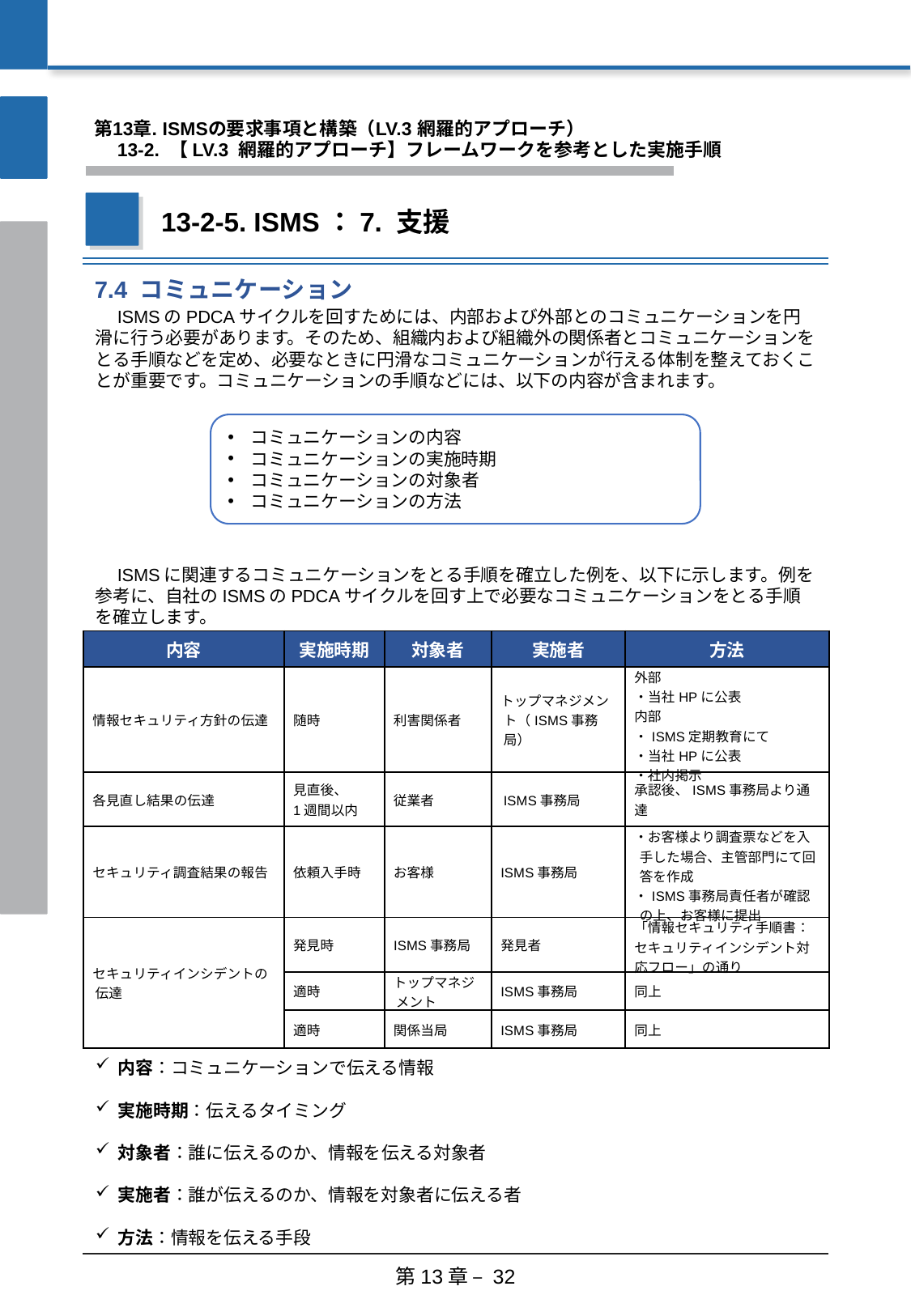

第13章. ISMSの要求事項と構築（LV.3 網羅的アプローチ）
　13-2. 【LV.3 網羅的アプローチ】フレームワークを参考とした実施手順
13-2-5. ISMS：7. 支援
7.4 コミュニケーション
　ISMSのPDCAサイクルを回すためには、内部および外部とのコミュニケーションを円滑に行う必要があります。そのため、組織内および組織外の関係者とコミュニケーションをとる手順などを定め、必要なときに円滑なコミュニケーションが行える体制を整えておくことが重要です。コミュニケーションの手順などには、以下の内容が含まれます。
コミュニケーションの内容
コミュニケーションの実施時期
コミュニケーションの対象者
コミュニケーションの方法
　ISMSに関連するコミュニケーションをとる手順を確立した例を、以下に示します。例を参考に、自社のISMSのPDCAサイクルを回す上で必要なコミュニケーションをとる手順を確立します。
| 内容 | 実施時期 | 対象者 | 実施者 | 方法 |
| --- | --- | --- | --- | --- |
| 情報セキュリティ方針の伝達 | 随時 | 利害関係者 | トップマネジメント（ISMS事務局） | 外部 ・当社HPに公表 内部 ・ISMS定期教育にて ・当社HPに公表 ・社内掲示 |
| 各見直し結果の伝達 | 見直後、 1週間以内 | 従業者 | ISMS事務局 | 承認後、ISMS事務局より通達 |
| セキュリティ調査結果の報告 | 依頼入手時 | お客様 | ISMS事務局 | ・お客様より調査票などを入手した場合、主管部門にて回答を作成 ・ISMS事務局責任者が確認の上、お客様に提出 |
| セキュリティインシデントの伝達 | 発見時 | ISMS事務局 | 発見者 | 「情報セキュリティ手順書：セキュリティインシデント対応フロー」の通り |
|  | 適時 | トップマネジメント | ISMS事務局 | 同上 |
|  | 適時 | 関係当局 | ISMS事務局 | 同上 |
内容：コミュニケーションで伝える情報

実施時期：伝えるタイミング

対象者：誰に伝えるのか、情報を伝える対象者

実施者：誰が伝えるのか、情報を対象者に伝える者

方法：情報を伝える手段
第13章 – 32